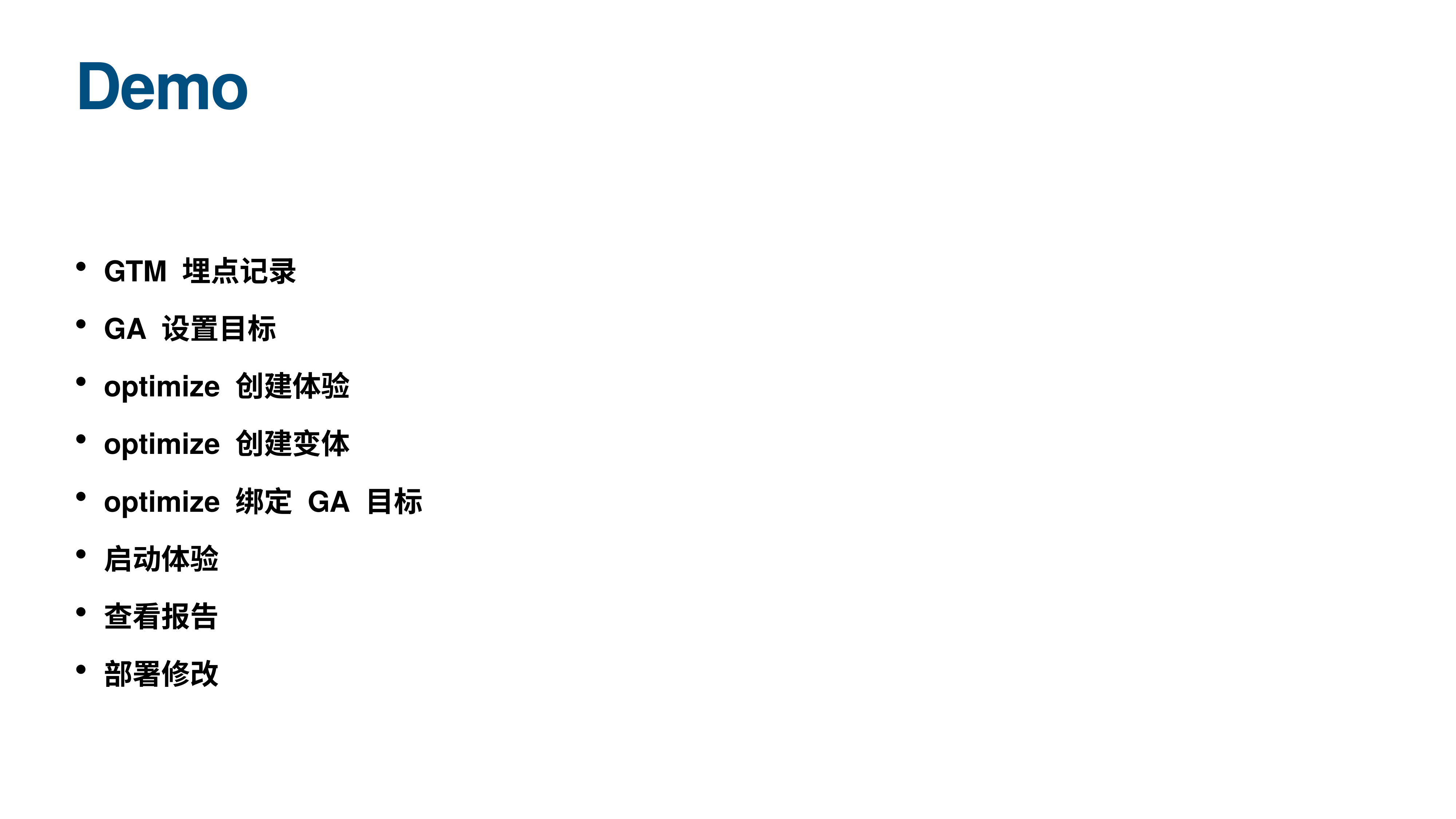

# Demo
GTM 埋点记录
GA 设置目标
optimize 创建体验
optimize 创建变体
optimize 绑定 GA 目标
启动体验
查看报告
部署修改